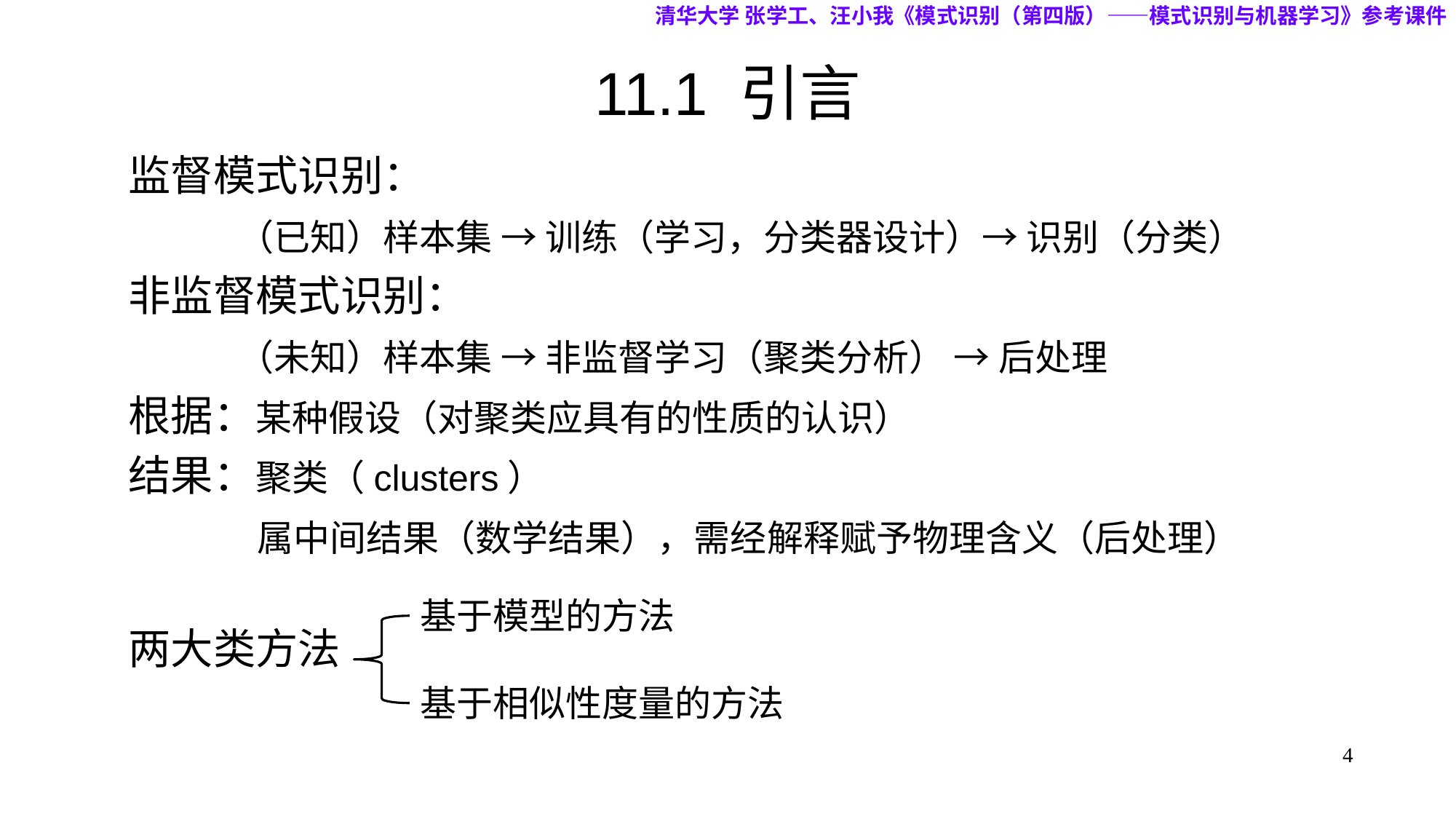

清华大学 张学工、汪小我《模式识别（第四版）——模式识别与机器学习》参考课件
# 11.1 引言
监督模式识别：
	（已知）样本集 → 训练（学习，分类器设计）→ 识别（分类）
非监督模式识别：
	（未知）样本集 → 非监督学习（聚类分析） → 后处理
根据：某种假设（对聚类应具有的性质的认识）
结果：聚类（clusters）
	 属中间结果（数学结果），需经解释赋予物理含义（后处理）

两大类方法
基于模型的方法

基于相似性度量的方法

4
4